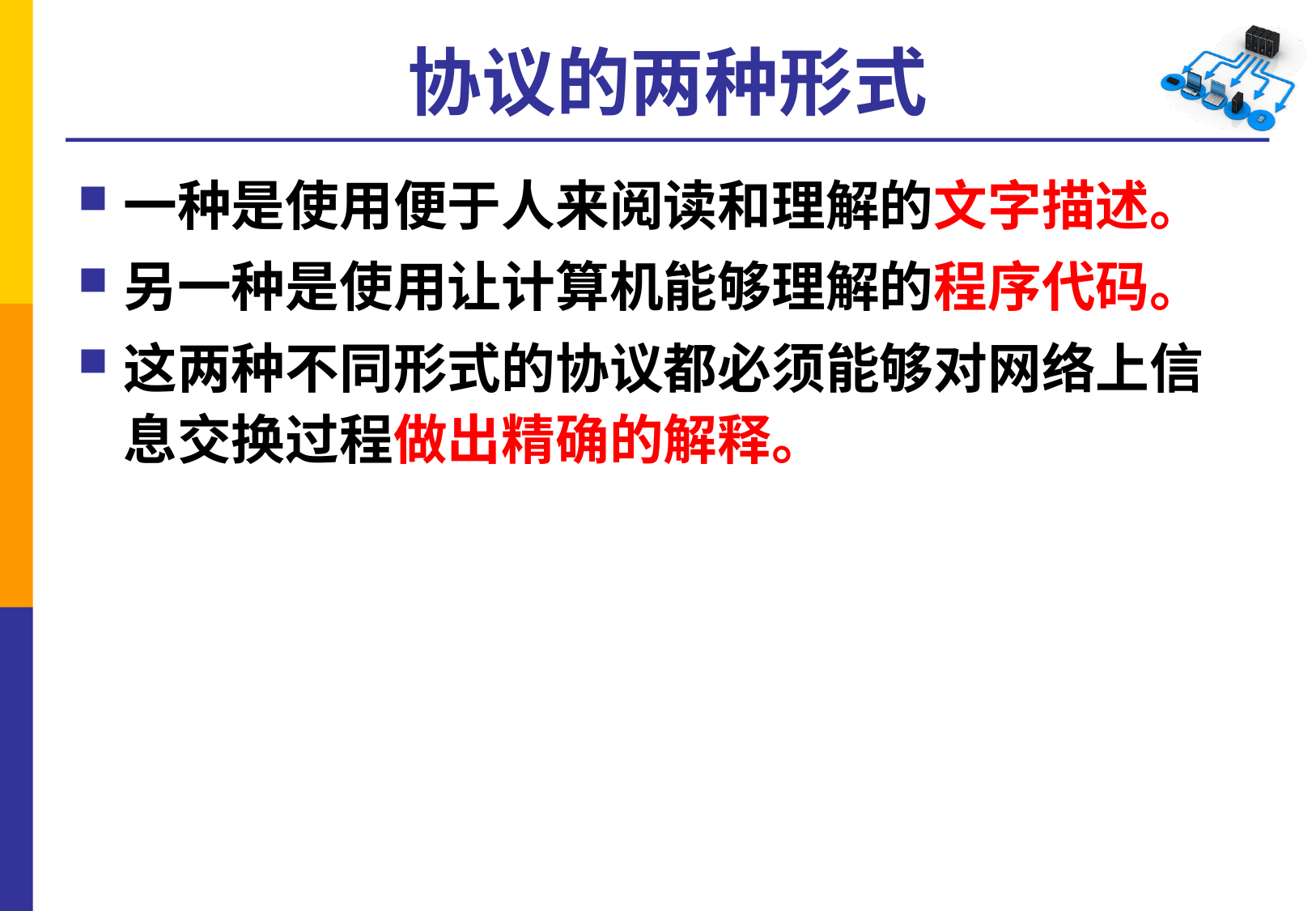

# 协议的两种形式
一种是使用便于人来阅读和理解的文字描述。
另一种是使用让计算机能够理解的程序代码。
这两种不同形式的协议都必须能够对网络上信息交换过程做出精确的解释。